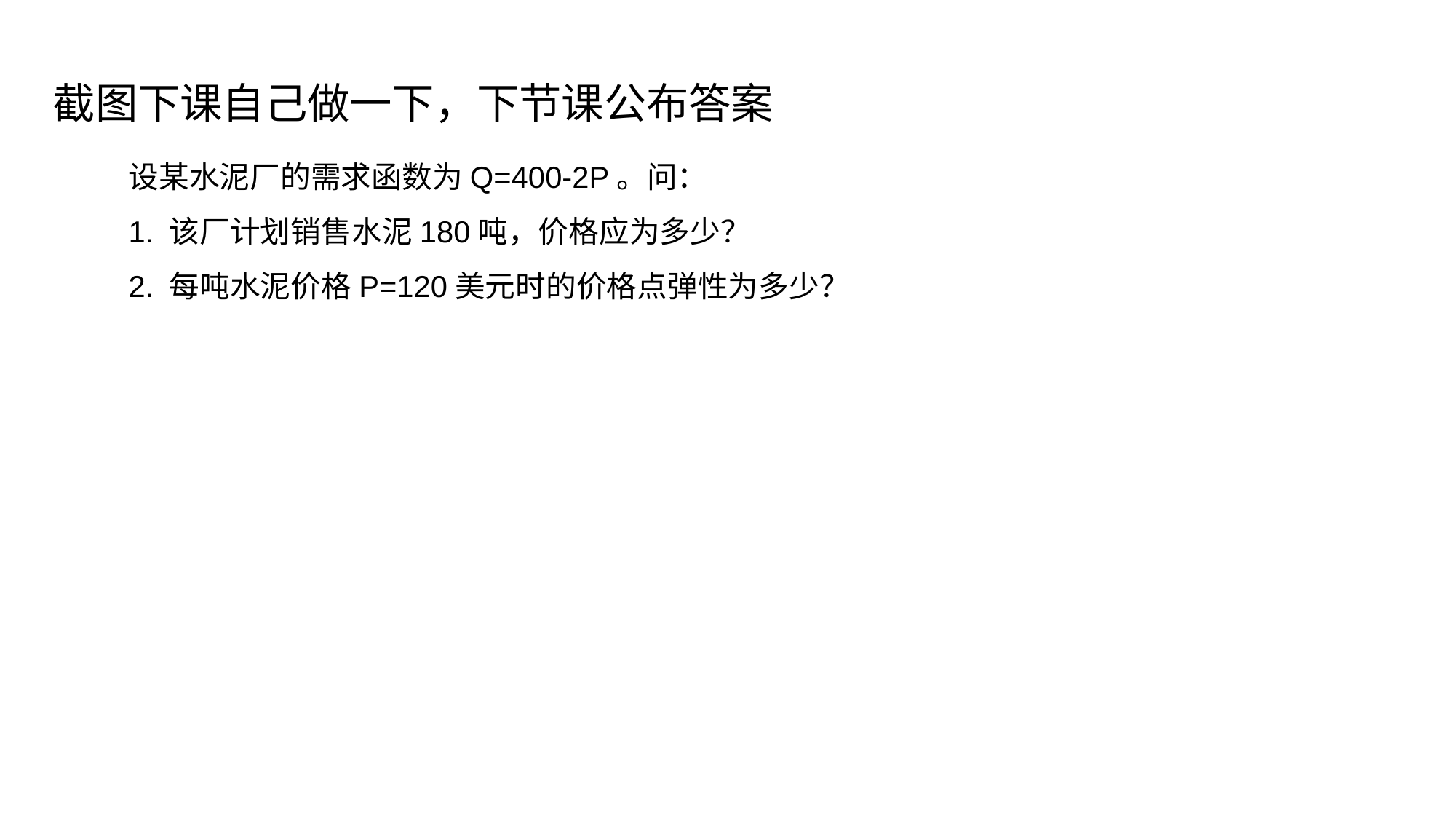

截图下课自己做一下，下节课公布答案
设某水泥厂的需求函数为Q=400-2P。问：
1. 该厂计划销售水泥180吨，价格应为多少？
2. 每吨水泥价格P=120美元时的价格点弹性为多少？